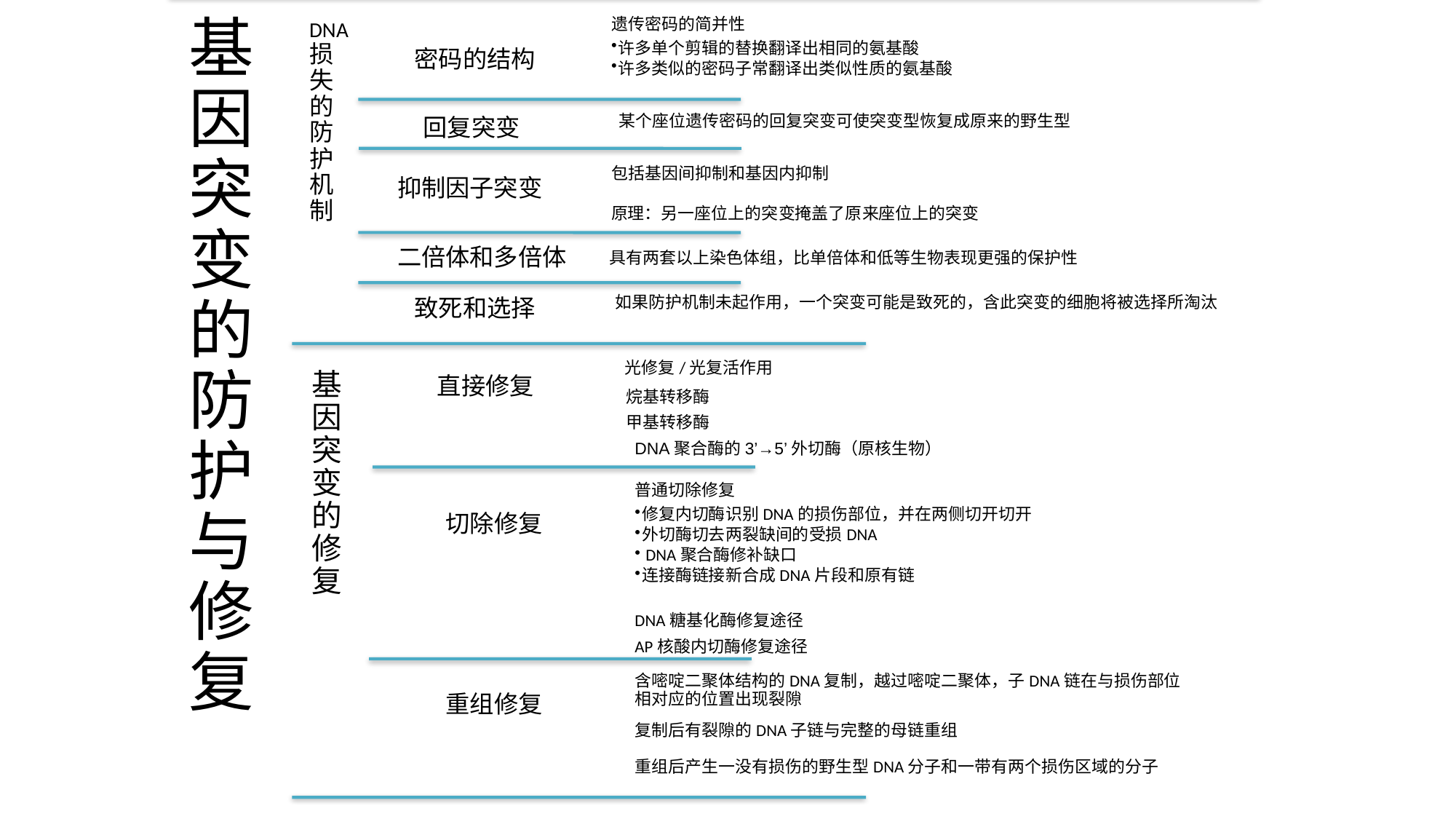

基因突变的防护与修复
DNA损失的防护机制
密码的结构
遗传密码的简并性
许多单个剪辑的替换翻译出相同的氨基酸
许多类似的密码子常翻译出类似性质的氨基酸
回复突变
 某个座位遗传密码的回复突变可使突变型恢复成原来的野生型
抑制因子突变
包括基因间抑制和基因内抑制
原理：另一座位上的突变掩盖了原来座位上的突变
二倍体和多倍体
具有两套以上染色体组，比单倍体和低等生物表现更强的保护性
致死和选择
如果防护机制未起作用，一个突变可能是致死的，含此突变的细胞将被选择所淘汰
基因突变的修复
直接修复
光修复/光复活作用
烷基转移酶
甲基转移酶
DNA聚合酶的3’→5’外切酶（原核生物）
切除修复
普通切除修复
修复内切酶识别DNA的损伤部位，并在两侧切开切开
外切酶切去两裂缺间的受损DNA
 DNA聚合酶修补缺口
连接酶链接新合成DNA片段和原有链
AP核酸内切酶修复途径
DNA糖基化酶修复途径
重组修复
含嘧啶二聚体结构的DNA复制，越过嘧啶二聚体，子DNA链在与损伤部位相对应的位置出现裂隙
复制后有裂隙的DNA子链与完整的母链重组
重组后产生一没有损伤的野生型DNA分子和一带有两个损伤区域的分子